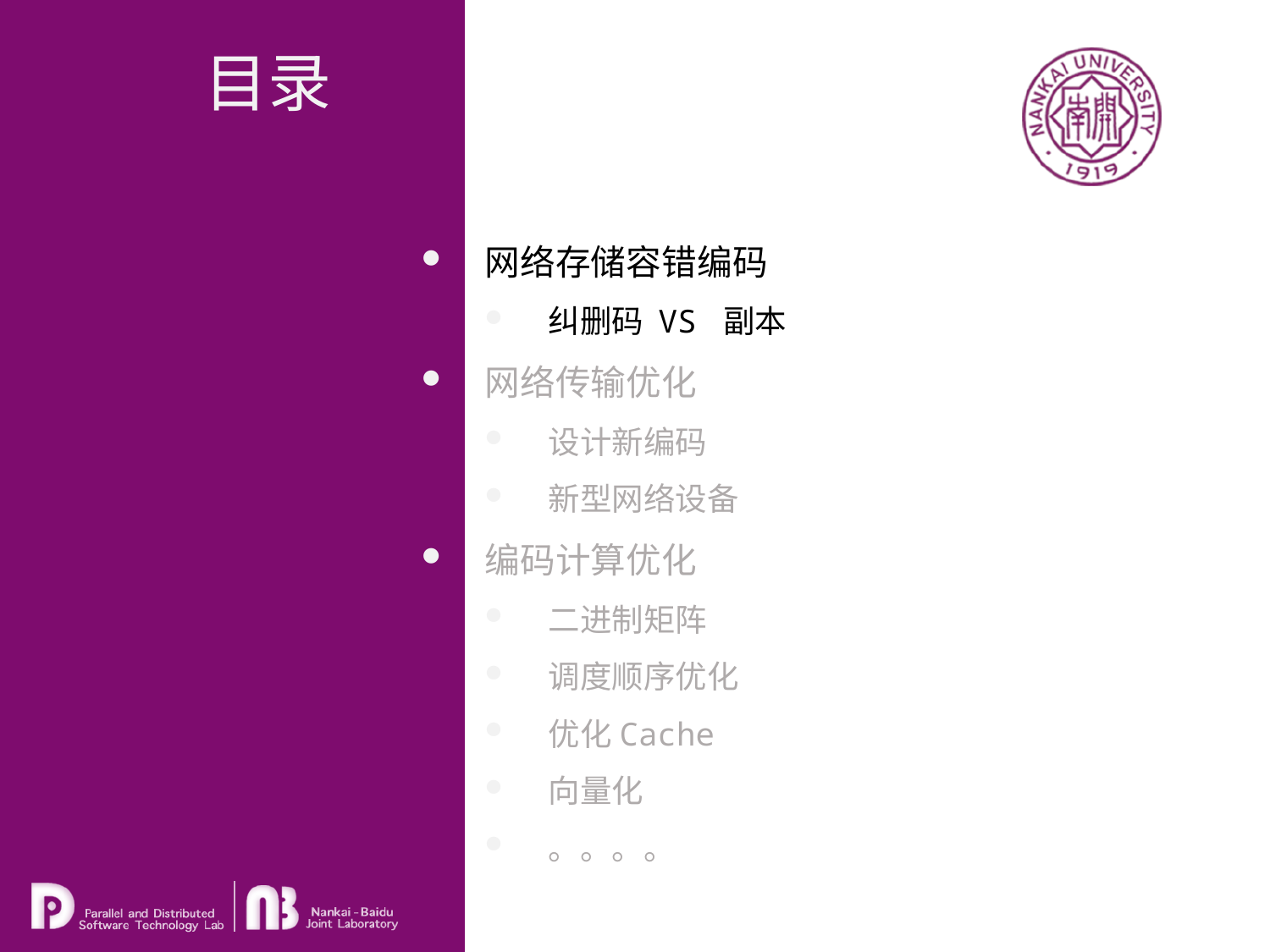

目录
网络存储容错编码
纠删码 VS 副本
网络传输优化
设计新编码
新型网络设备
编码计算优化
二进制矩阵
调度顺序优化
优化Cache
向量化
。。。。